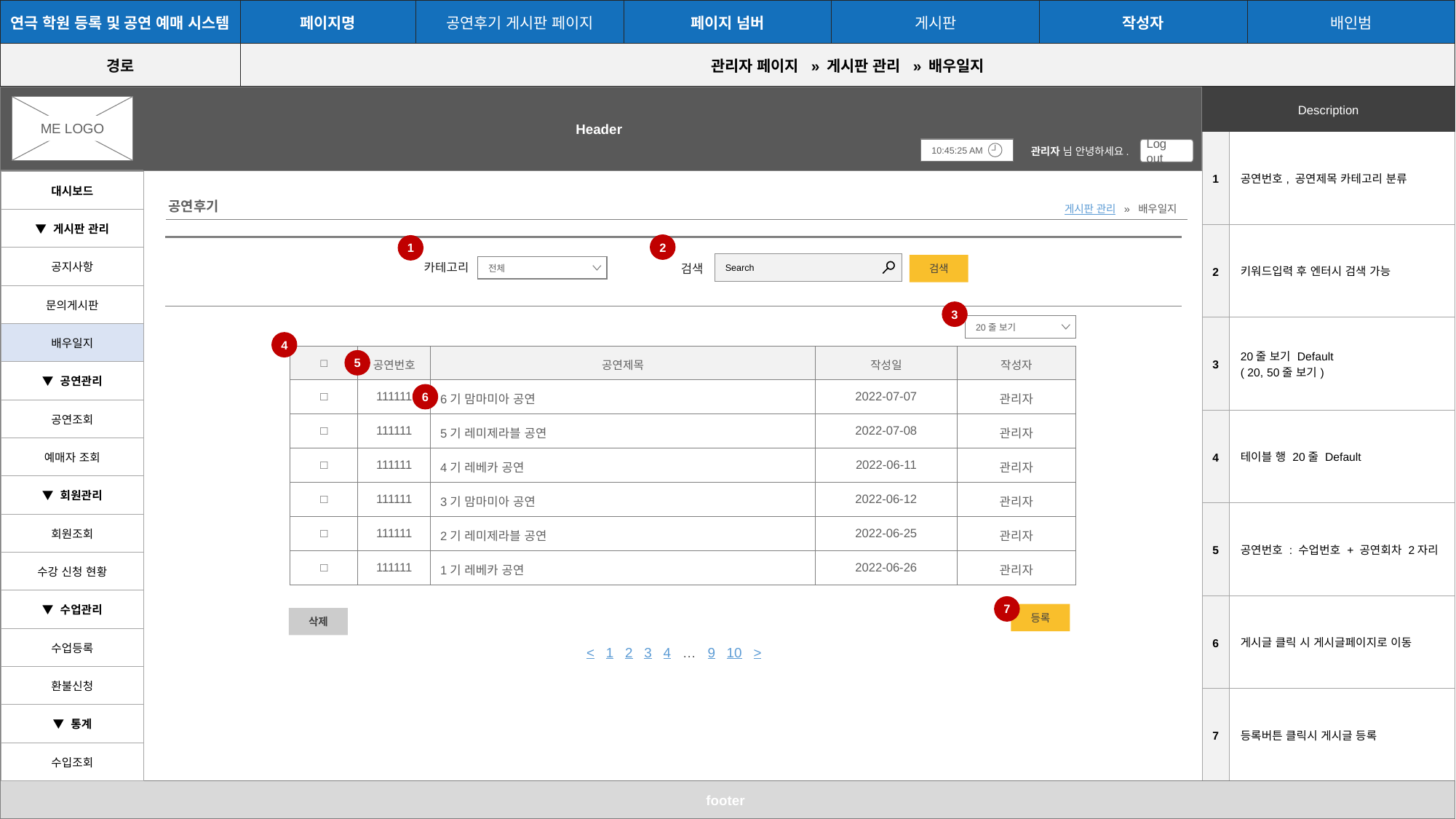

| 연극 학원 등록 및 공연 예매 시스템 | 페이지명 | 공연후기 게시판 페이지 | 페이지 넘버 | 게시판 | 작성자 | 배인범 |
| --- | --- | --- | --- | --- | --- | --- |
| 경로 | 관리자 페이지  » 게시판 관리  » 배우일지 |  |  |  |  |  |
Header
| Description |
| --- |

ME LOGO
| 1 | 공연번호, 공연제목 카테고리 분류 |
| --- | --- |
| 2 | 키워드입력 후 엔터시 검색 가능 |
| 3 | 20줄 보기 Default ( 20, 50줄 보기) |
| 4 | 테이블 행 20줄 Default |
| 5 | 공연번호 : 수업번호 + 공연회차 2자리 |
| 6 | 게시글 클릭 시 게시글페이지로 이동 |
| 7 | 등록버튼 클릭시 게시글 등록 |
10:45:25 AM

관리자 님 안녕하세요.
Log out

| 대시보드 |
| --- |
| ▼ 게시판 관리 |
| 공지사항 |
| 문의게시판 |
| 배우일지 |
| ▼ 공연관리 |
| 공연조회 |
| 예매자 조회 |
| ▼ 회원관리 |
| 회원조회 |
| 수강 신청 현황 |
| ▼ 수업관리 |
| 수업등록 |
| 환불신청 |
| ▼ 통계 |
| 수입조회 |
공연후기
게시판 관리  »  배우일지
2
1
Search

검색
카테고리
전체

검색
3
20줄 보기

4
| □ | 공연번호 | 공연제목 | 작성일 | 작성자 |
| --- | --- | --- | --- | --- |
| □ | 111111 | 6기 맘마미아 공연 | 2022-07-07 | 관리자 |
| □ | 111111 | 5기 레미제라블 공연 | 2022-07-08 | 관리자 |
| □ | 111111 | 4기 레베카 공연 | 2022-06-11 | 관리자 |
| □ | 111111 | 3기 맘마미아 공연 | 2022-06-12 | 관리자 |
| □ | 111111 | 2기 레미제라블 공연 | 2022-06-25 | 관리자 |
| □ | 111111 | 1기 레베카 공연 | 2022-06-26 | 관리자 |
5
6
7
등록
삭제
<   1   2   3   4   …   9   10   >
footer